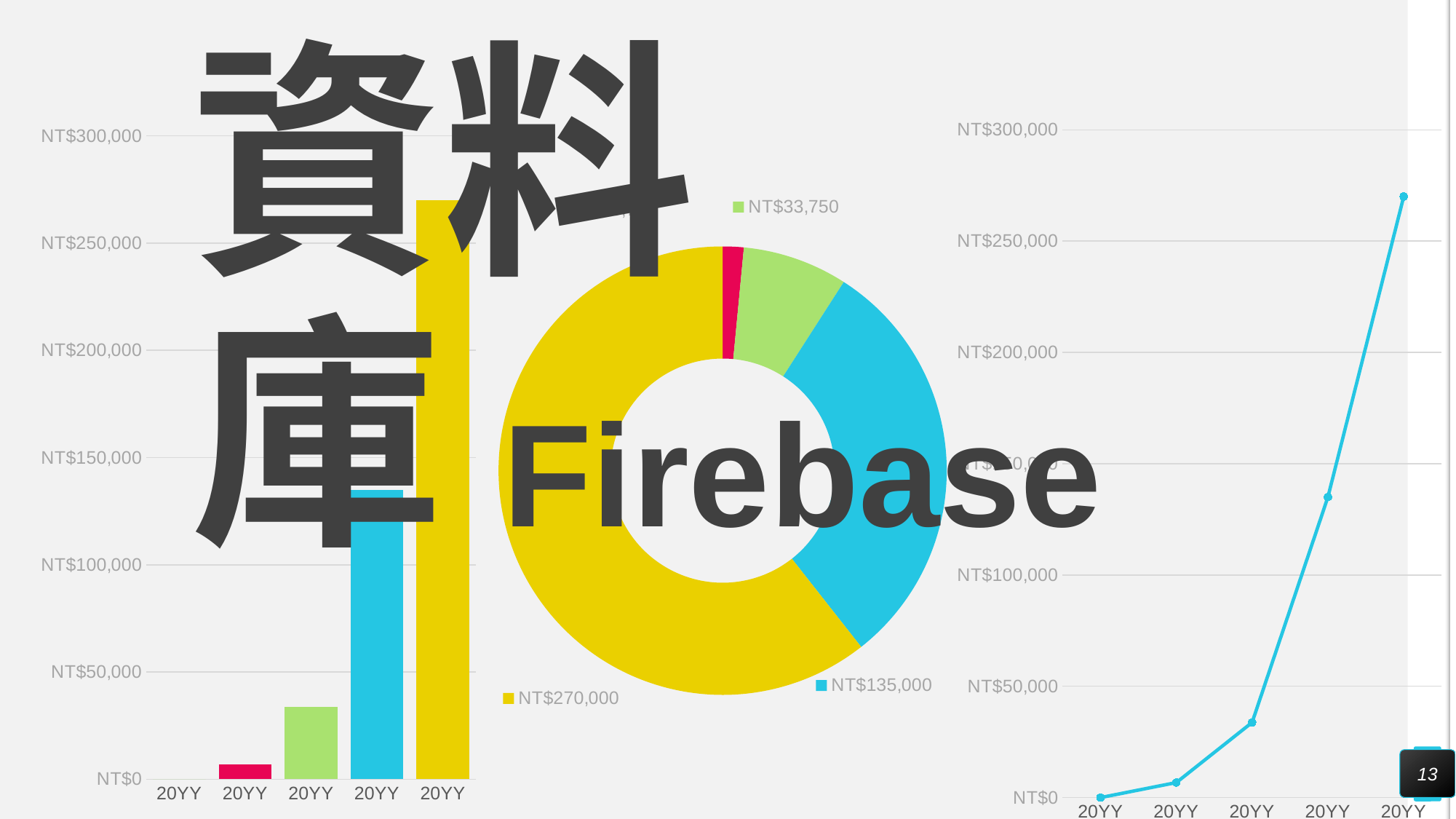

### Chart

| Category | 數列 1 |
|---|---|
| 20YY | 0.0 |
| 20YY | 6750.0 |
| 20YY | 33750.0 |
| 20YY | 135000.0 |
| 20YY | 270000.0 |

### Chart

| Category | 數列 1 |
|---|---|
| 20YY | 0.0 |
| 20YY | 6750.0 |
| 20YY | 33750.0 |
| 20YY | 135000.0 |
| 20YY | 270000.0 |

### Chart

| Category | 數列 1 |
|---|---|
| 20YY | 0.0 |
| 20YY | 6750.0 |
| 20YY | 33750.0 |
| 20YY | 135000.0 |
| 20YY | 270000.0 |
# 資料
庫Firebase
13